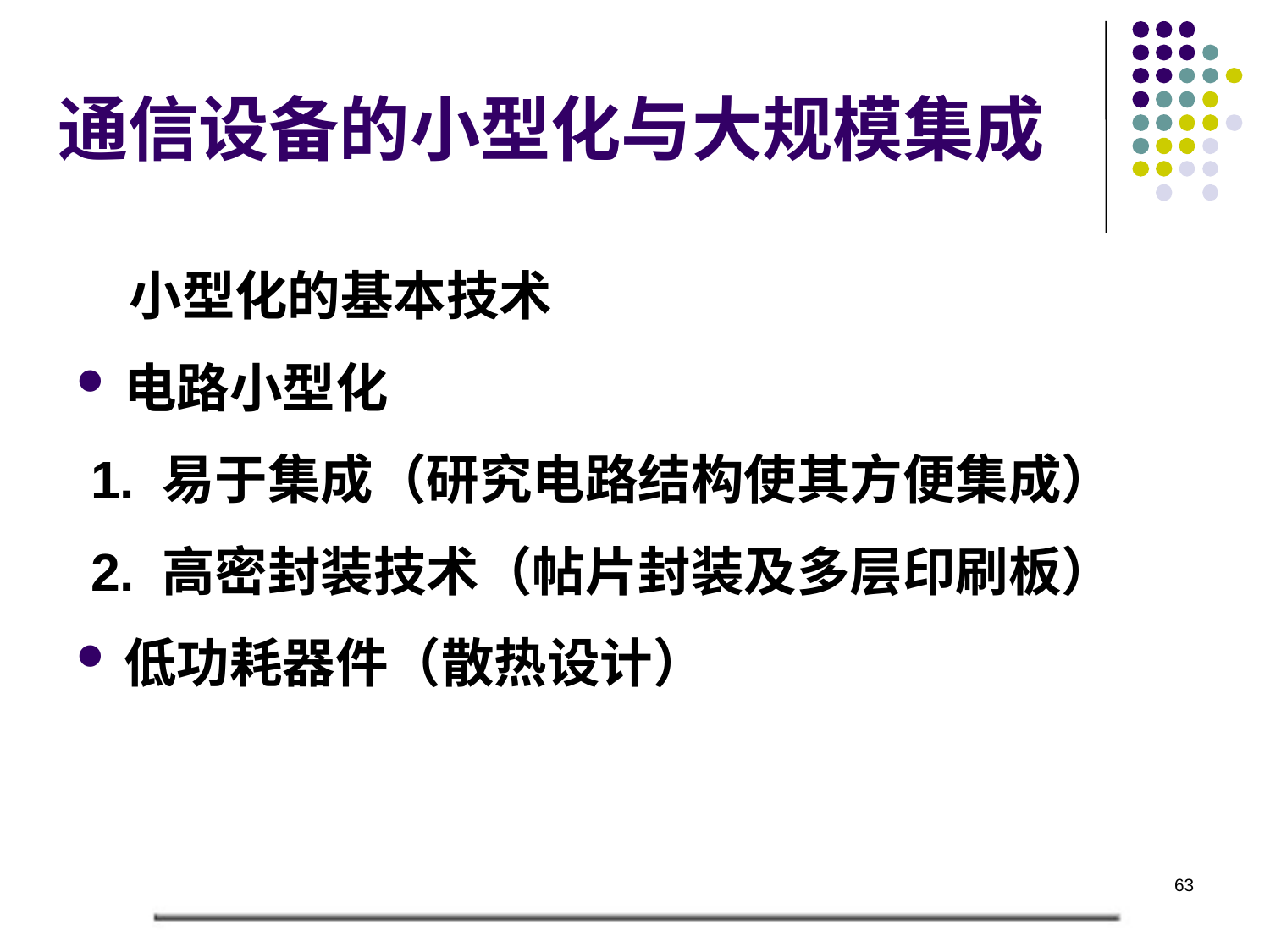

# 通信设备的小型化与大规模集成
　小型化的基本技术
电路小型化
 1. 易于集成（研究电路结构使其方便集成）
 2. 高密封装技术（帖片封装及多层印刷板）
低功耗器件（散热设计）
63